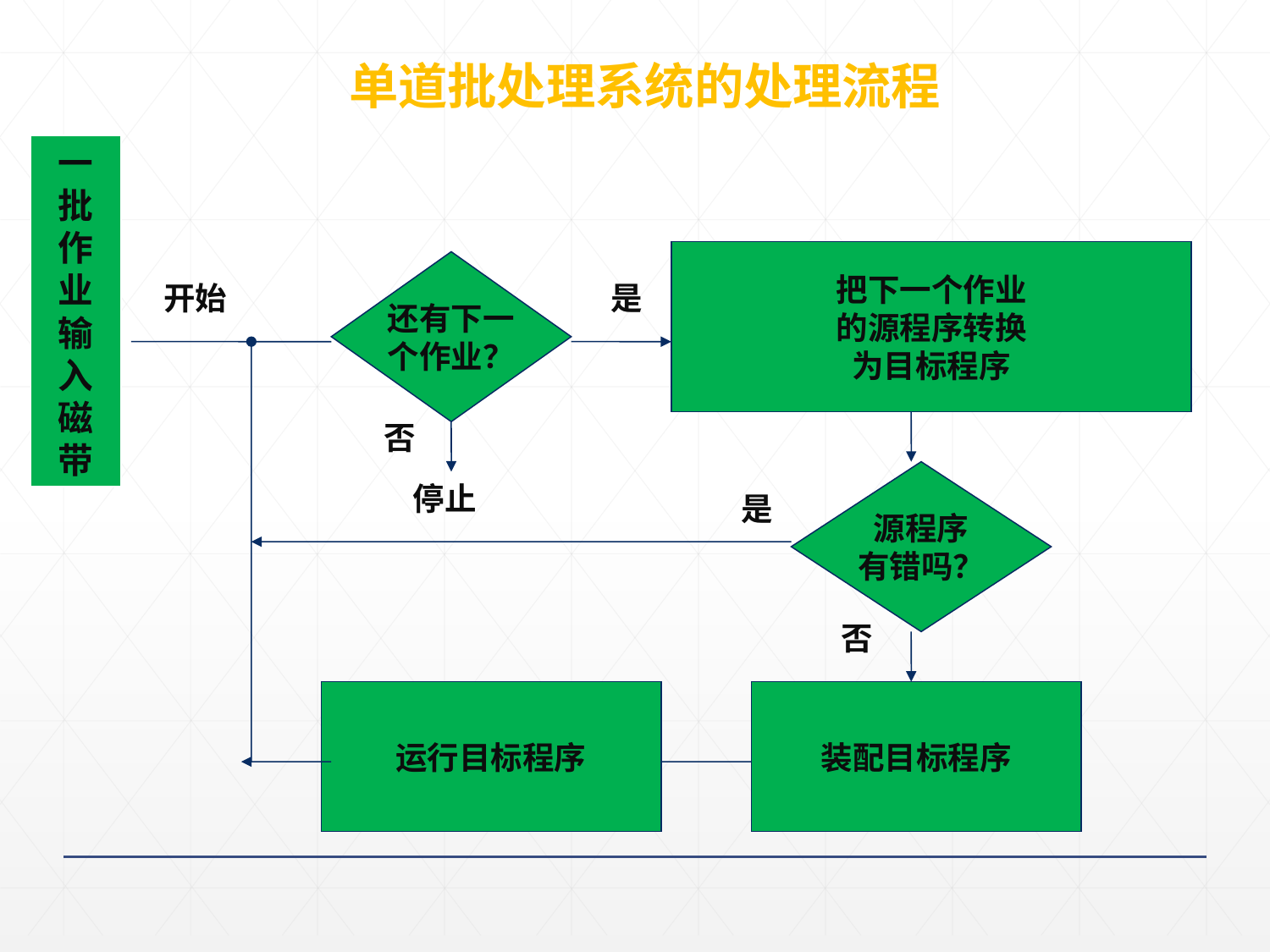

单道批处理系统的处理流程
一批作业输入磁带
把下一个作业
的源程序转换
为目标程序
还有下一
个作业？
开始
是

否

源程序
有错吗？
停止
是

否

运行目标程序
装配目标程序